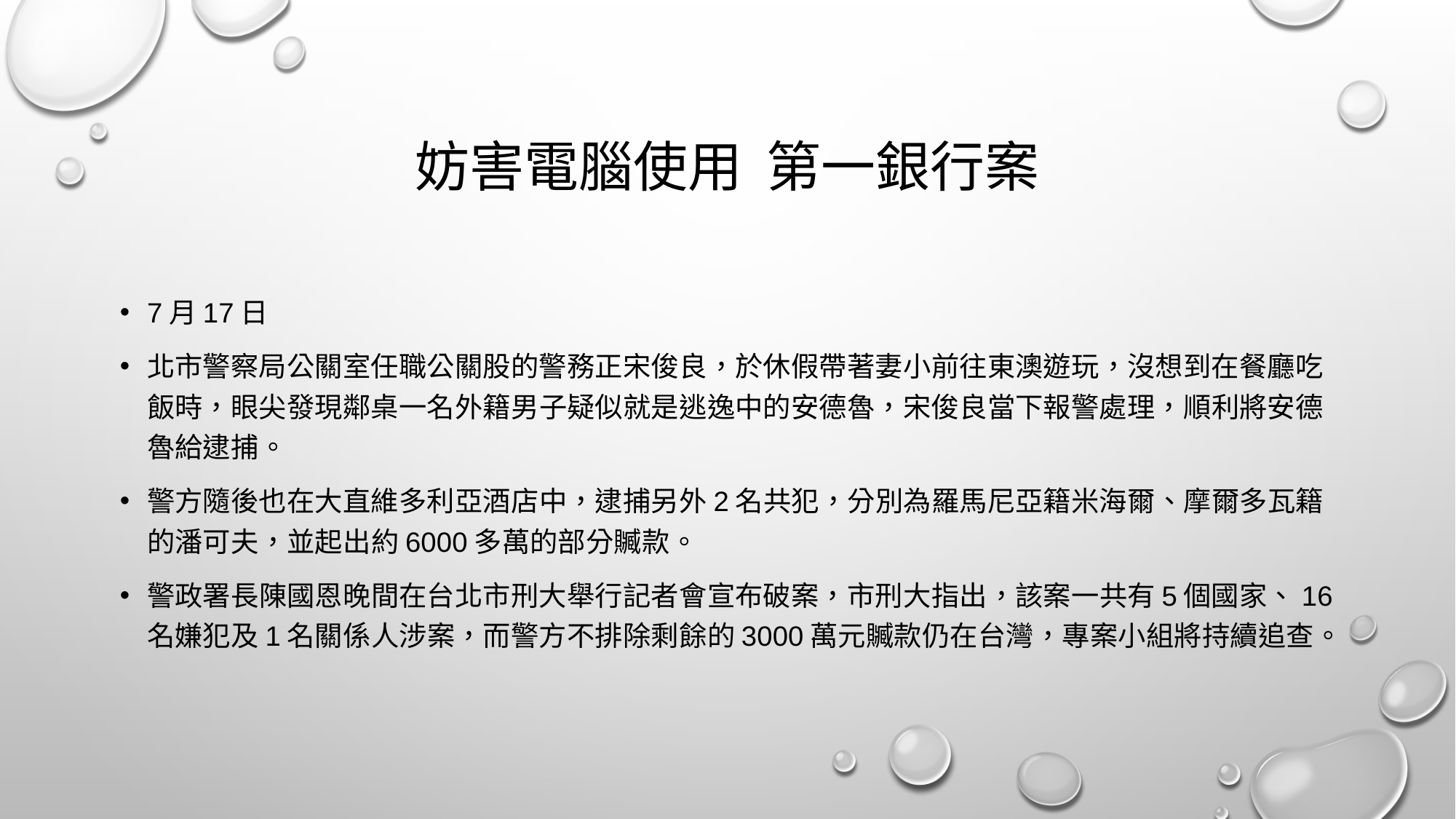

# 妨害電腦使用  第一銀行案
7月17日
北市警察局公關室任職公關股的警務正宋俊良，於休假帶著妻小前往東澳遊玩，沒想到在餐廳吃飯時，眼尖發現鄰桌一名外籍男子疑似就是逃逸中的安德魯，宋俊良當下報警處理，順利將安德魯給逮捕。
警方隨後也在大直維多利亞酒店中，逮捕另外2名共犯，分別為羅馬尼亞籍米海爾、摩爾多瓦籍的潘可夫，並起出約6000多萬的部分贓款。
警政署長陳國恩晚間在台北市刑大舉行記者會宣布破案，市刑大指出，該案一共有5個國家、16名嫌犯及1名關係人涉案，而警方不排除剩餘的3000萬元贓款仍在台灣，專案小組將持續追查。